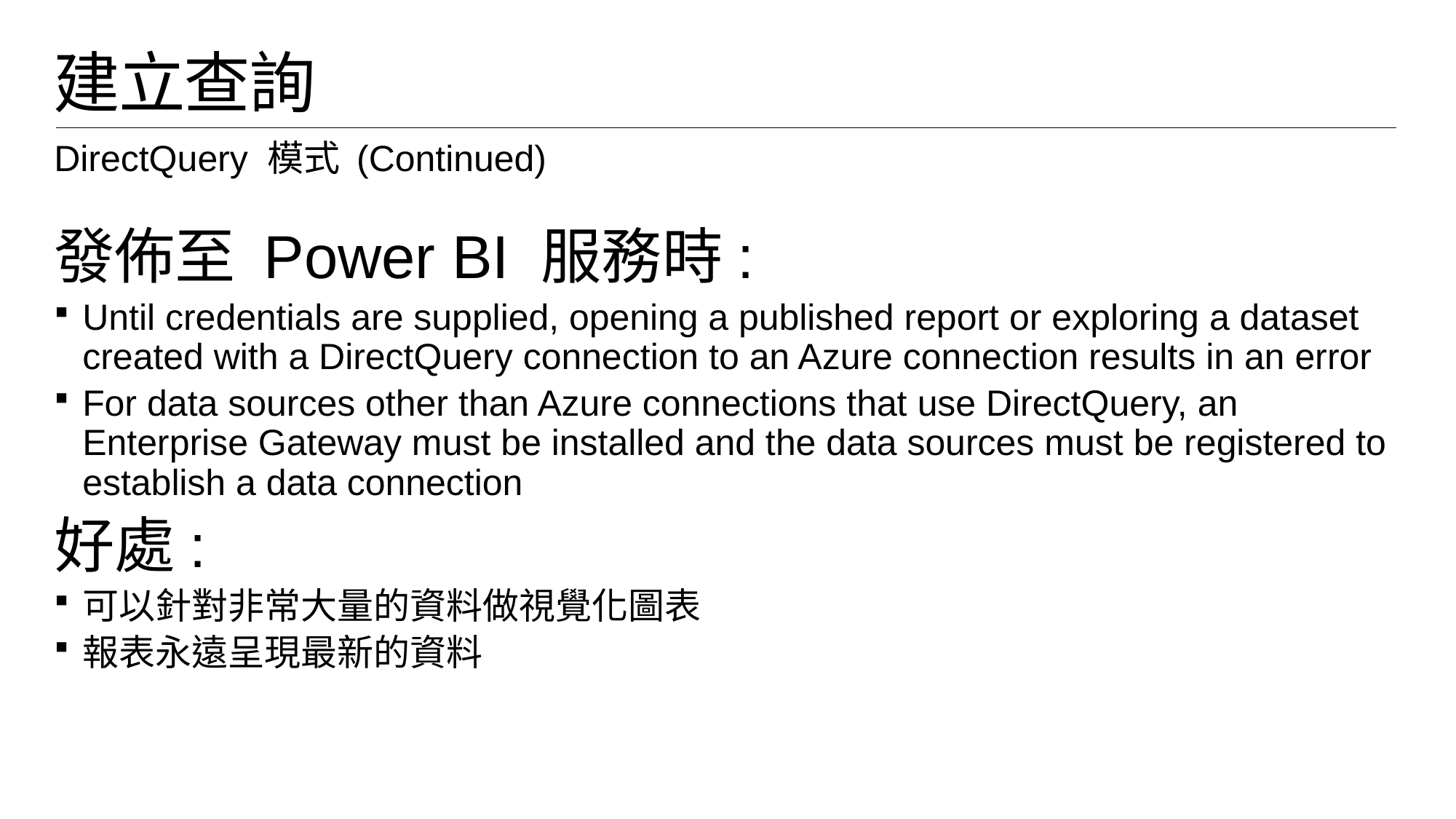

# 建立查詢
DirectQuery 模式 (Continued)
發佈至 Power BI 服務時:
Until credentials are supplied, opening a published report or exploring a dataset created with a DirectQuery connection to an Azure connection results in an error
For data sources other than Azure connections that use DirectQuery, an Enterprise Gateway must be installed and the data sources must be registered to establish a data connection
好處:
可以針對非常大量的資料做視覺化圖表
報表永遠呈現最新的資料